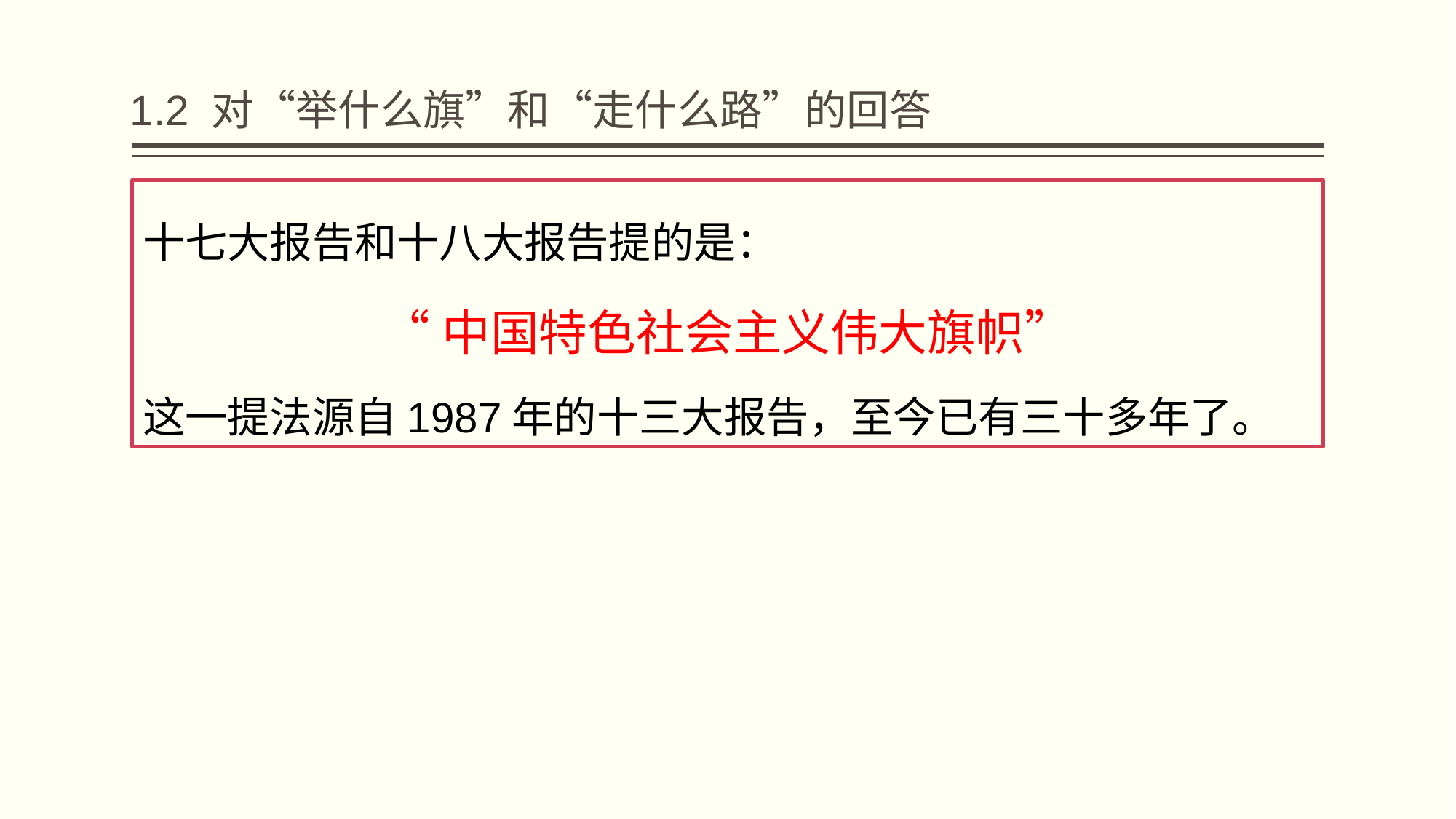

# 1.2 对“举什么旗”和“走什么路”的回答
十七大报告和十八大报告提的是：
“中国特色社会主义伟大旗帜”
这一提法源自1987年的十三大报告，至今已有三十多年了。